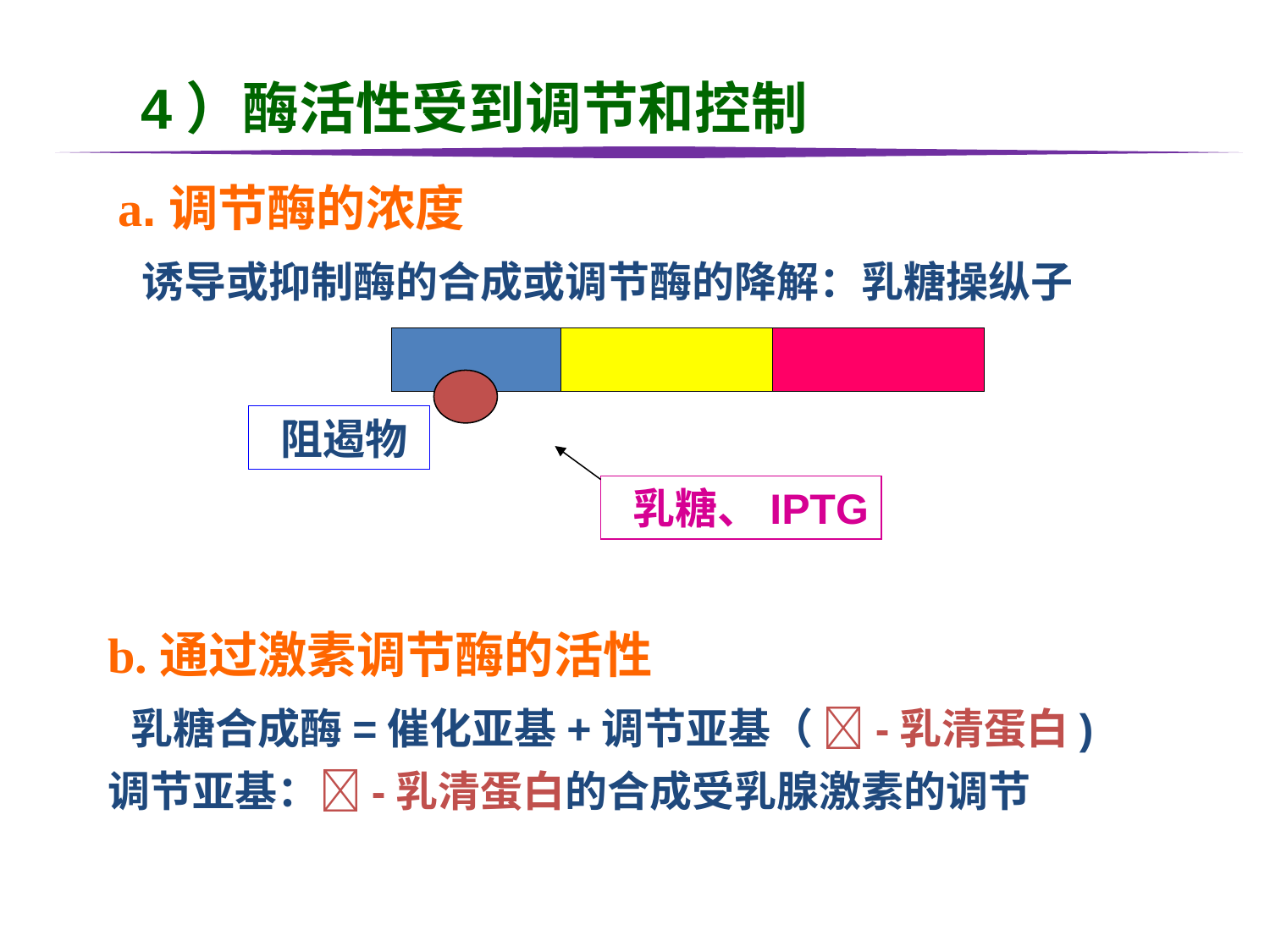

# 4）酶活性受到调节和控制
a.调节酶的浓度
 诱导或抑制酶的合成或调节酶的降解：乳糖操纵子

 阻遏物

 乳糖、IPTG
b.通过激素调节酶的活性
 乳糖合成酶=催化亚基+调节亚基（ α-乳清蛋白)
调节亚基：α-乳清蛋白的合成受乳腺激素的调节